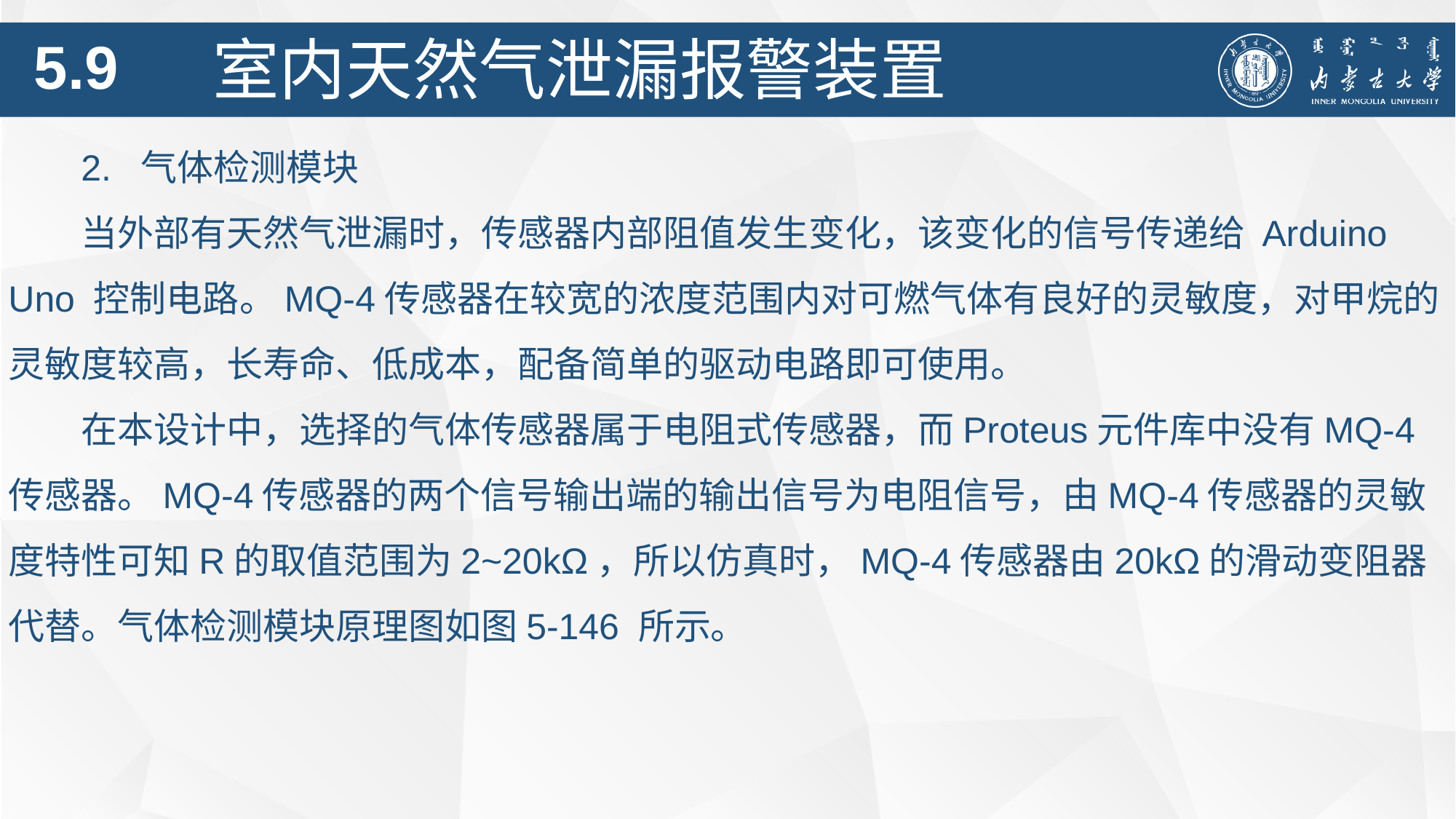

5.9
室内天然气泄漏报警装置

2.  气体检测模块
当外部有天然气泄漏时，传感器内部阻值发生变化，该变化的信号传递给 Arduino Uno 控制电路。MQ-4传感器在较宽的浓度范围内对可燃气体有良好的灵敏度，对甲烷的灵敏度较高，长寿命、低成本，配备简单的驱动电路即可使用。
在本设计中，选择的气体传感器属于电阻式传感器，而Proteus元件库中没有MQ-4传感器。MQ-4传感器的两个信号输出端的输出信号为电阻信号，由MQ-4传感器的灵敏度特性可知R的取值范围为2~20kΩ，所以仿真时，MQ-4传感器由20kΩ的滑动变阻器代替。气体检测模块原理图如图5-146 所示。